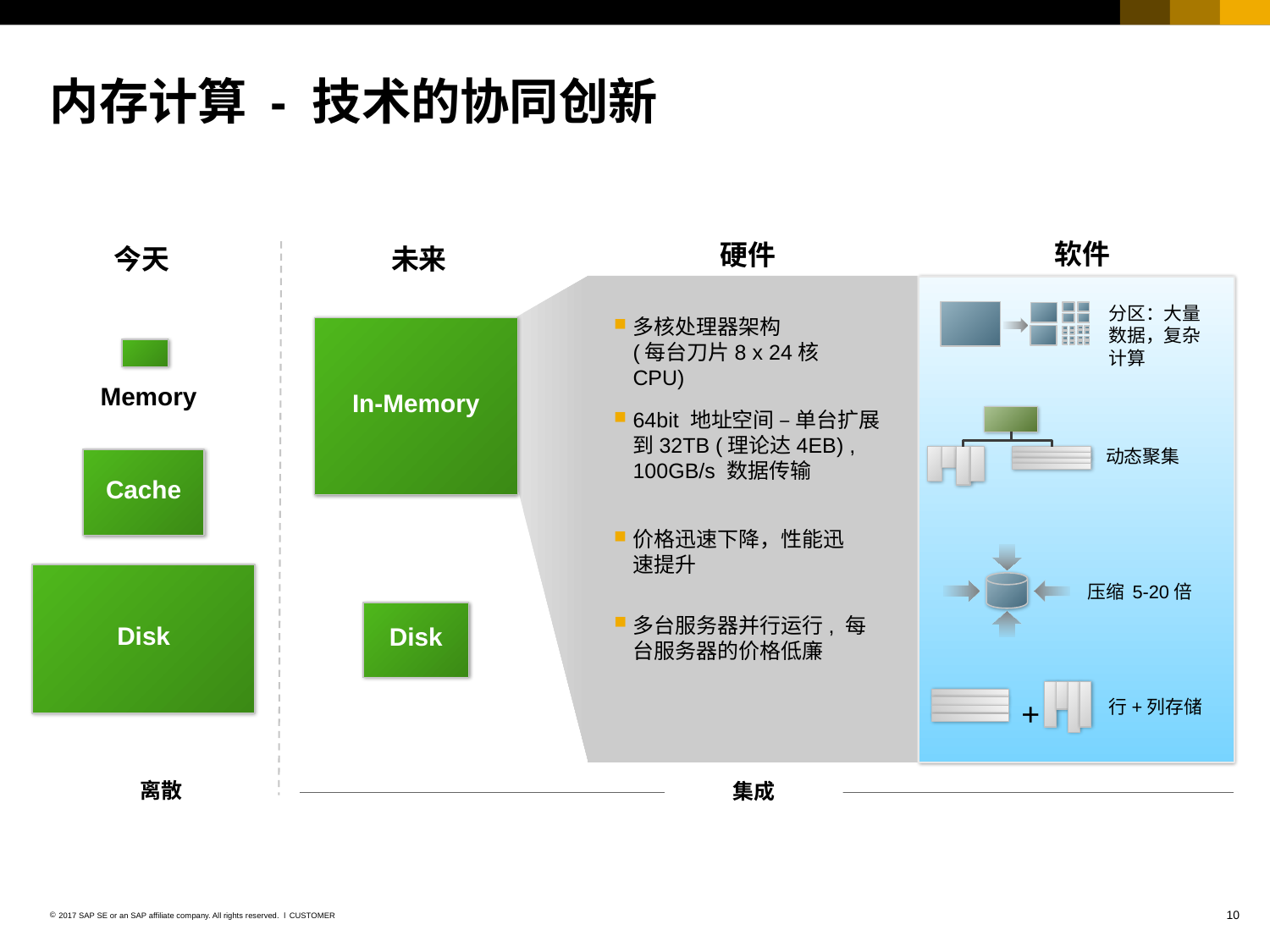

# 内存计算 - 技术的协同创新
软件
硬件
未来
今天

分区：大量数据，复杂计算

多核处理器架构
(每台刀片8 x 24核 CPU)
In-Memory

Memory
64bit 地址空间 – 单台扩展到32TB (理论达4EB) , 100GB/s 数据传输

动态聚集
Cache

+
+
+
+
增量数据处理
价格迅速下降，性能迅速提升

Disk
压缩 5-20倍
Disk
多台服务器并行运行, 每台服务器的价格低廉

 +

行+列存储
离散
集成